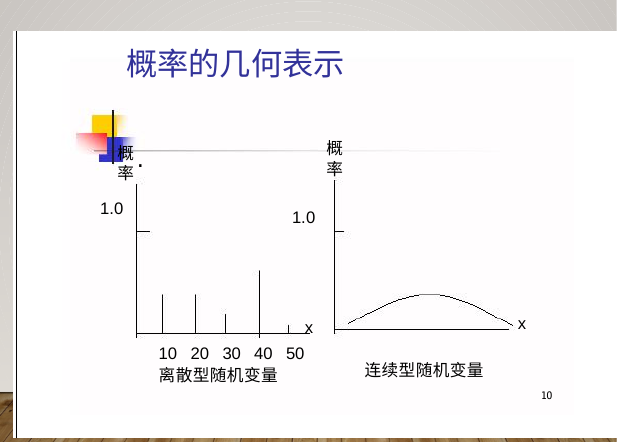

概率的几何表示
概
率
 .
概
率
1.0
1.0
x
x
10 20 30 40 50
离散型随机变量
连续型随机变量
10